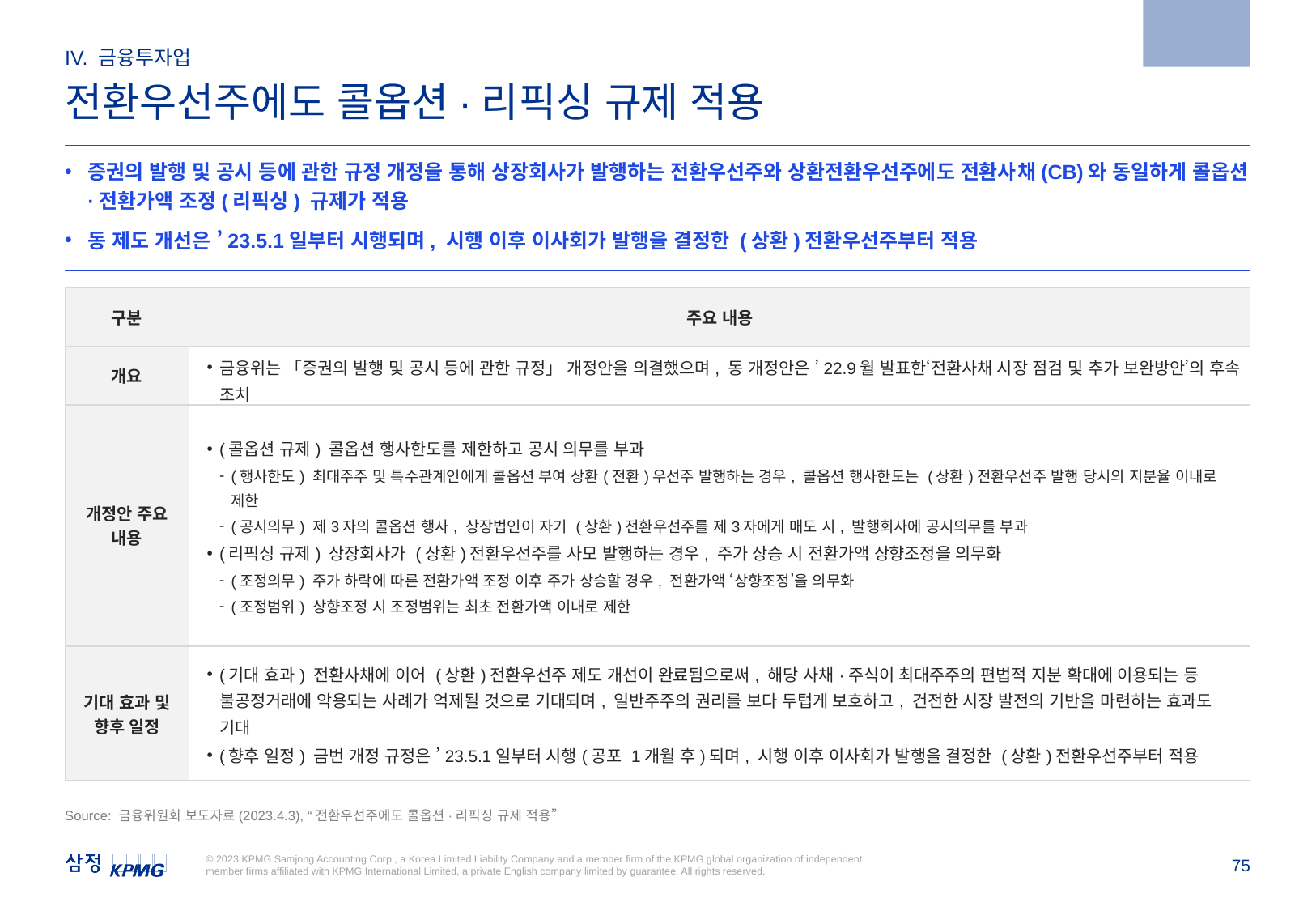

2023.4.3
IV. 금융투자업
전환우선주에도 콜옵션·리픽싱 규제 적용
증권의 발행 및 공시 등에 관한 규정 개정을 통해 상장회사가 발행하는 전환우선주와 상환전환우선주에도 전환사채(CB)와 동일하게 콜옵션·전환가액 조정(리픽싱) 규제가 적용
동 제도 개선은 ’23.5.1일부터 시행되며, 시행 이후 이사회가 발행을 결정한 (상환)전환우선주부터 적용
| 구분 | 주요 내용 |
| --- | --- |
| 개요 | 금융위는 「증권의 발행 및 공시 등에 관한 규정」 개정안을 의결했으며, 동 개정안은 ’22.9월 발표한‘전환사채 시장 점검 및 추가 보완방안’의 후속 조치 |
| 개정안 주요 내용 | (콜옵션 규제) 콜옵션 행사한도를 제한하고 공시 의무를 부과 (행사한도) 최대주주 및 특수관계인에게 콜옵션 부여 상환(전환)우선주 발행하는 경우, 콜옵션 행사한도는 (상환)전환우선주 발행 당시의 지분율 이내로 제한 (공시의무) 제3자의 콜옵션 행사, 상장법인이 자기 (상환)전환우선주를 제3자에게 매도 시, 발행회사에 공시의무를 부과 (리픽싱 규제) 상장회사가 (상환)전환우선주를 사모 발행하는 경우, 주가 상승 시 전환가액 상향조정을 의무화 (조정의무) 주가 하락에 따른 전환가액 조정 이후 주가 상승할 경우, 전환가액 ‘상향조정’을 의무화 (조정범위) 상향조정 시 조정범위는 최초 전환가액 이내로 제한 |
| 기대 효과 및 향후 일정 | (기대 효과) 전환사채에 이어 (상환)전환우선주 제도 개선이 완료됨으로써, 해당 사채·주식이 최대주주의 편법적 지분 확대에 이용되는 등 불공정거래에 악용되는 사례가 억제될 것으로 기대되며, 일반주주의 권리를 보다 두텁게 보호하고, 건전한 시장 발전의 기반을 마련하는 효과도 기대 (향후 일정) 금번 개정 규정은 ’23.5.1일부터 시행(공포 1개월 후)되며, 시행 이후 이사회가 발행을 결정한 (상환)전환우선주부터 적용 |
Source: 금융위원회 보도자료(2023.4.3), “전환우선주에도 콜옵션·리픽싱 규제 적용”